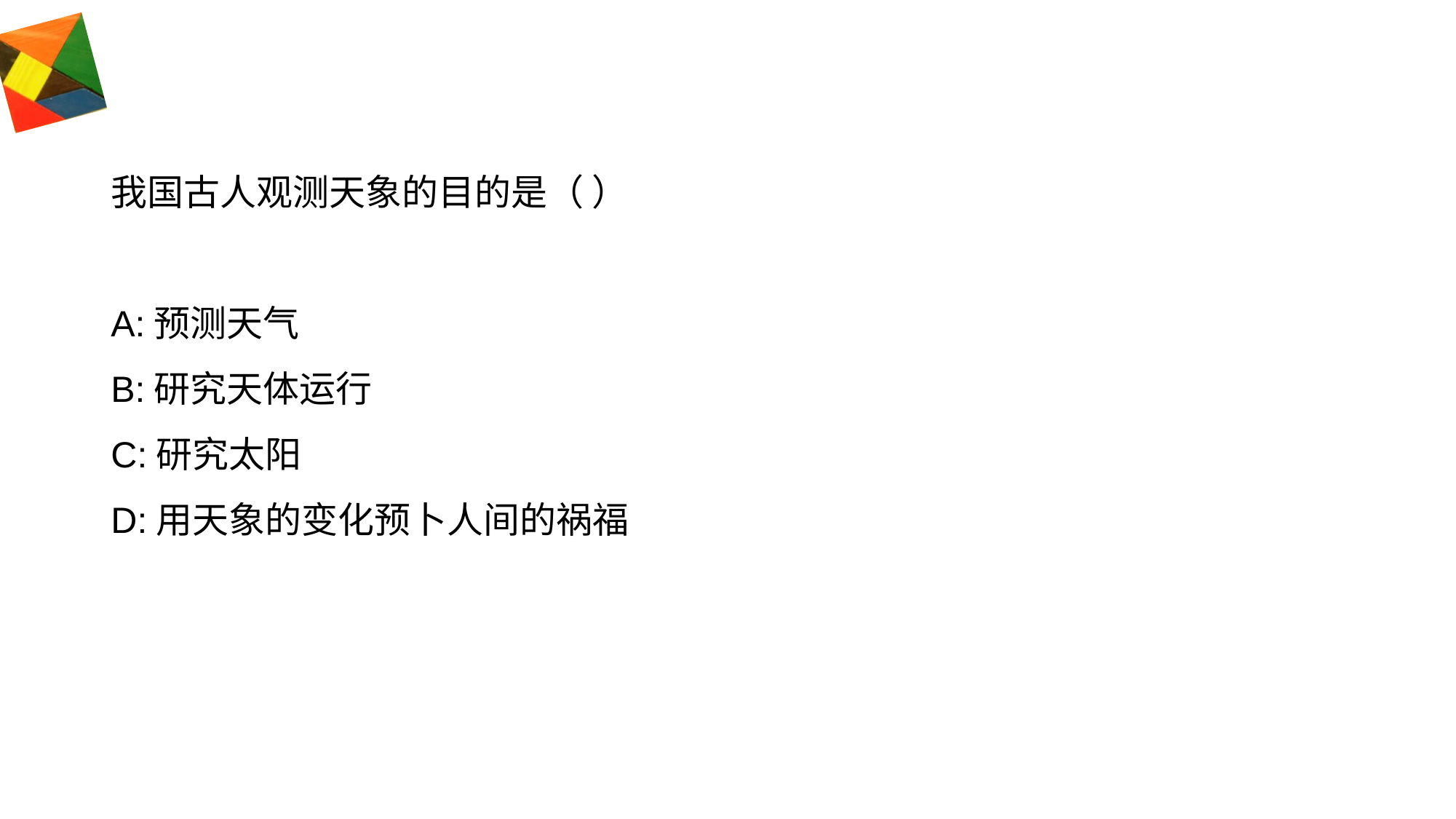

#
我国古人观测天象的目的是（ ）

A:预测天气
B:研究天体运行
C:研究太阳
D:用天象的变化预卜人间的祸福

120